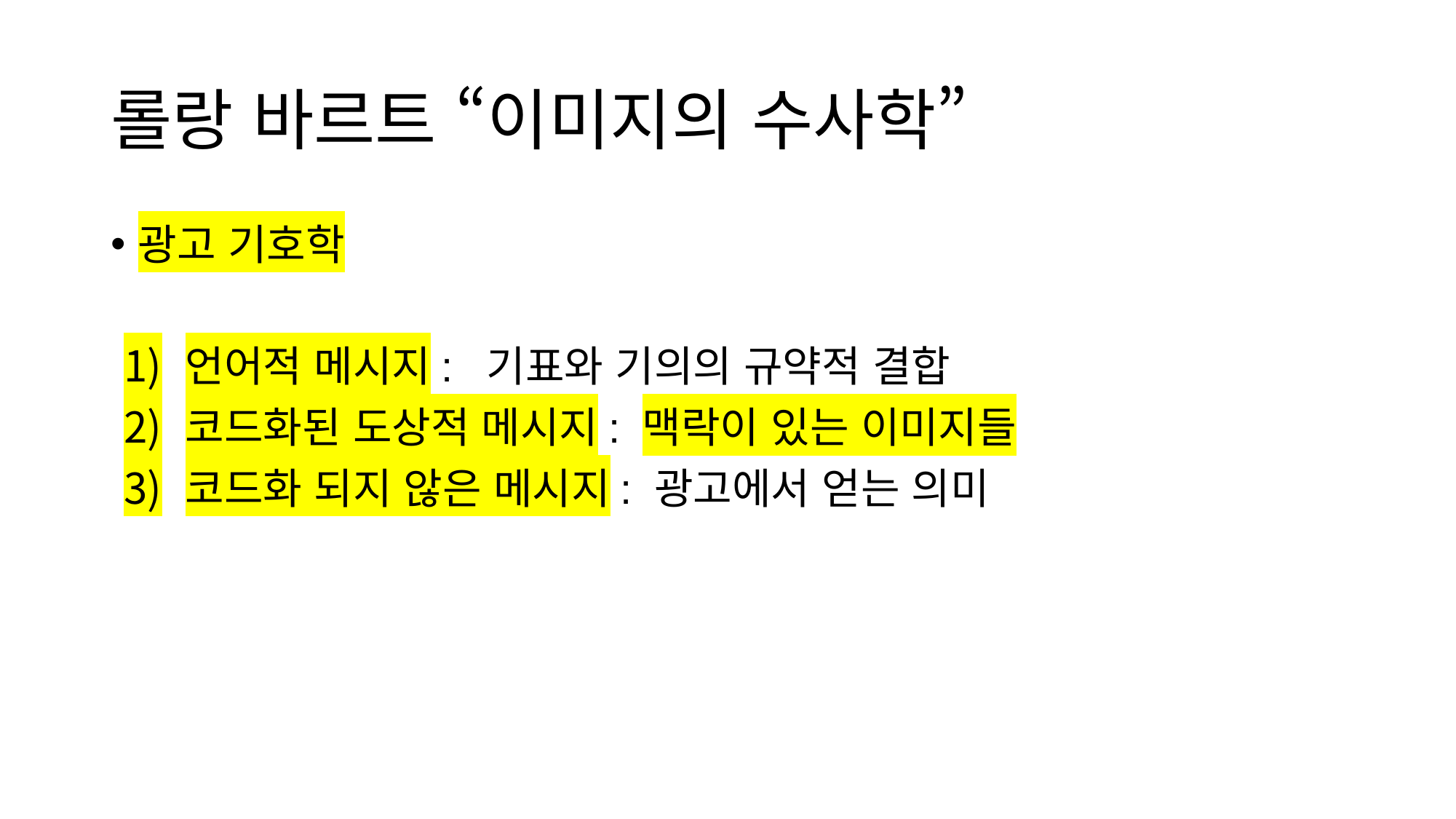

# 롤랑 바르트 “이미지의 수사학”
광고 기호학

언어적 메시지:  기표와 기의의 규약적 결합
코드화된 도상적 메시지: 맥락이 있는 이미지들
코드화 되지 않은 메시지: 광고에서 얻는 의미